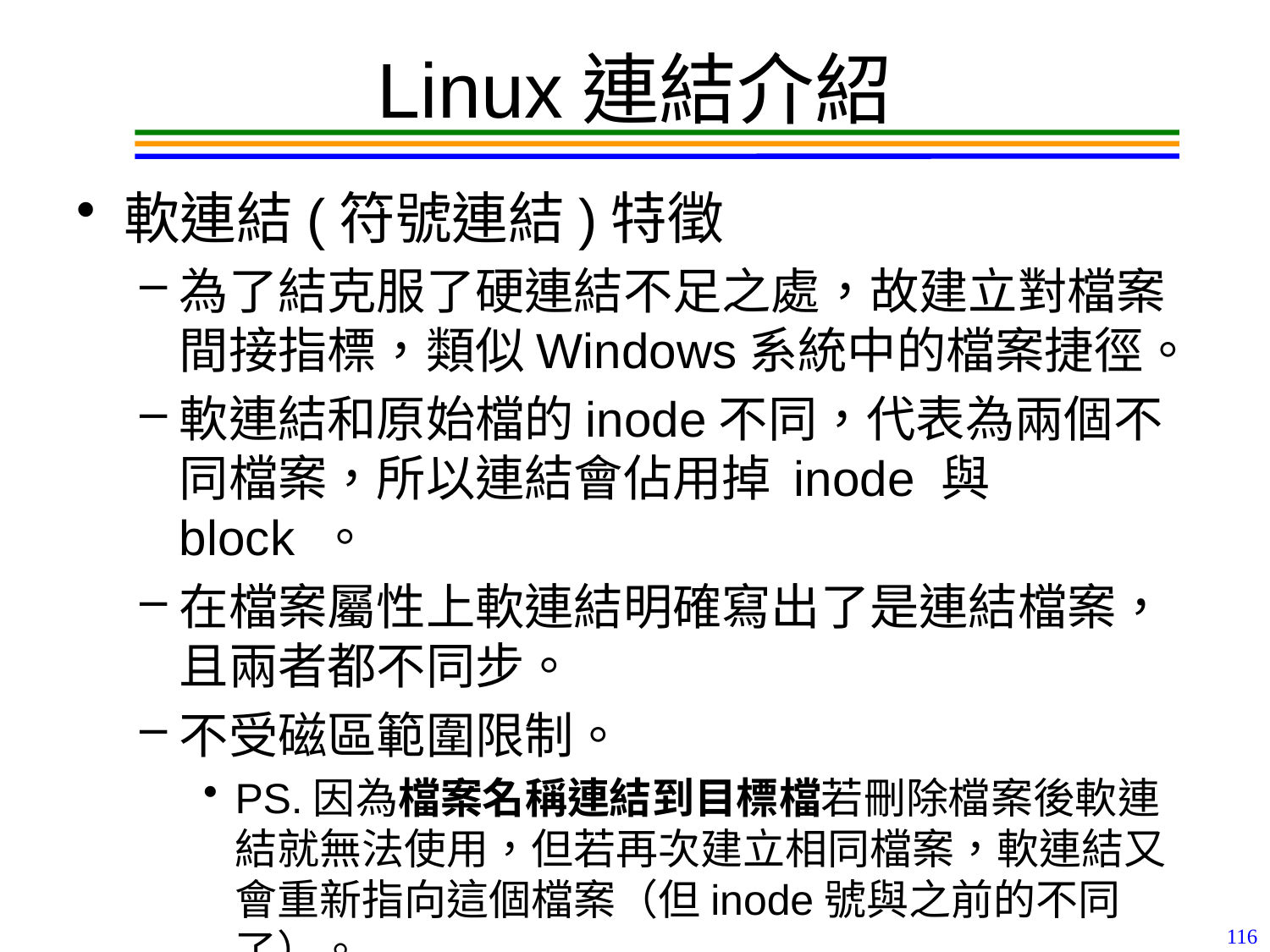

# Linux連結介紹
軟連結(符號連結)特徵
為了結克服了硬連結不足之處，故建立對檔案間接指標，類似Windows系統中的檔案捷徑。
軟連結和原始檔的inode不同，代表為兩個不同檔案，所以連結會佔用掉 inode 與 block 。
在檔案屬性上軟連結明確寫出了是連結檔案，且兩者都不同步。
不受磁區範圍限制。
PS.因為檔案名稱連結到目標檔若刪除檔案後軟連結就無法使用，但若再次建立相同檔案，軟連結又會重新指向這個檔案（但inode號與之前的不同了）。

116